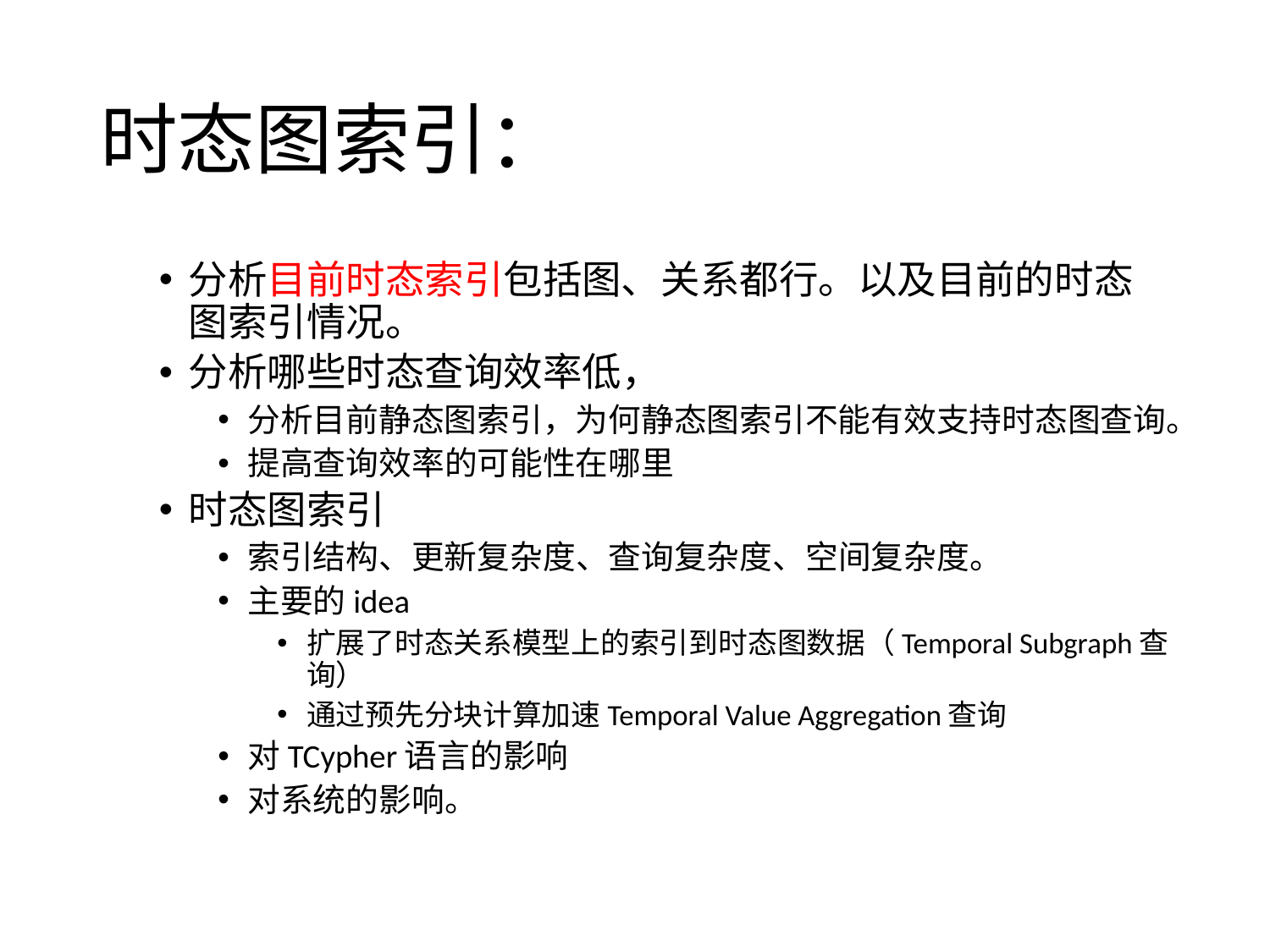

# 时态图索引：
分析目前时态索引包括图、关系都行。以及目前的时态图索引情况。
分析哪些时态查询效率低，
分析目前静态图索引，为何静态图索引不能有效支持时态图查询。
提高查询效率的可能性在哪里
时态图索引
索引结构、更新复杂度、查询复杂度、空间复杂度。
主要的idea
扩展了时态关系模型上的索引到时态图数据（Temporal Subgraph查询）
通过预先分块计算加速Temporal Value Aggregation查询
对TCypher语言的影响
对系统的影响。